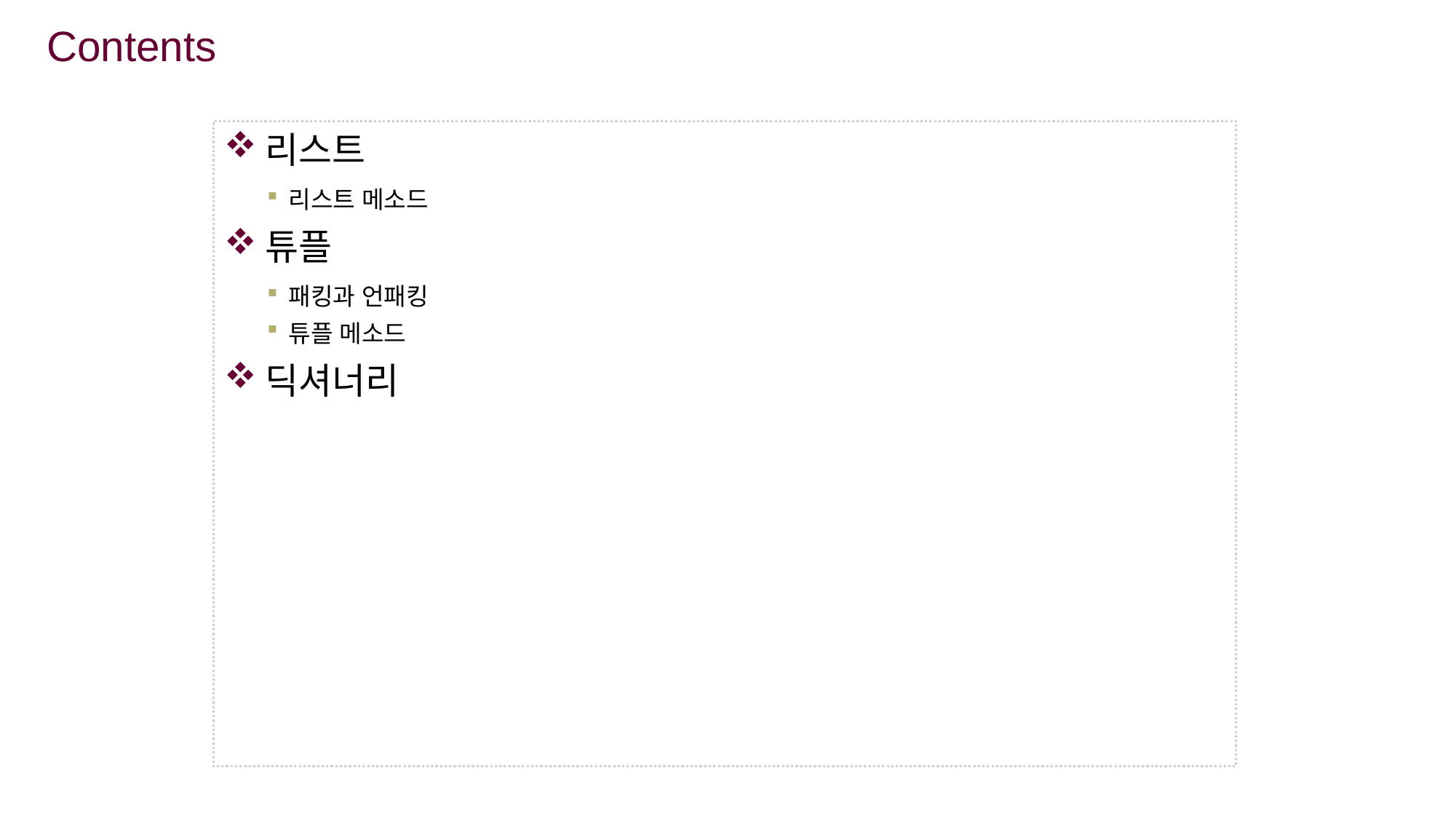

리스트
리스트 메소드
튜플
패킹과 언패킹
튜플 메소드
딕셔너리